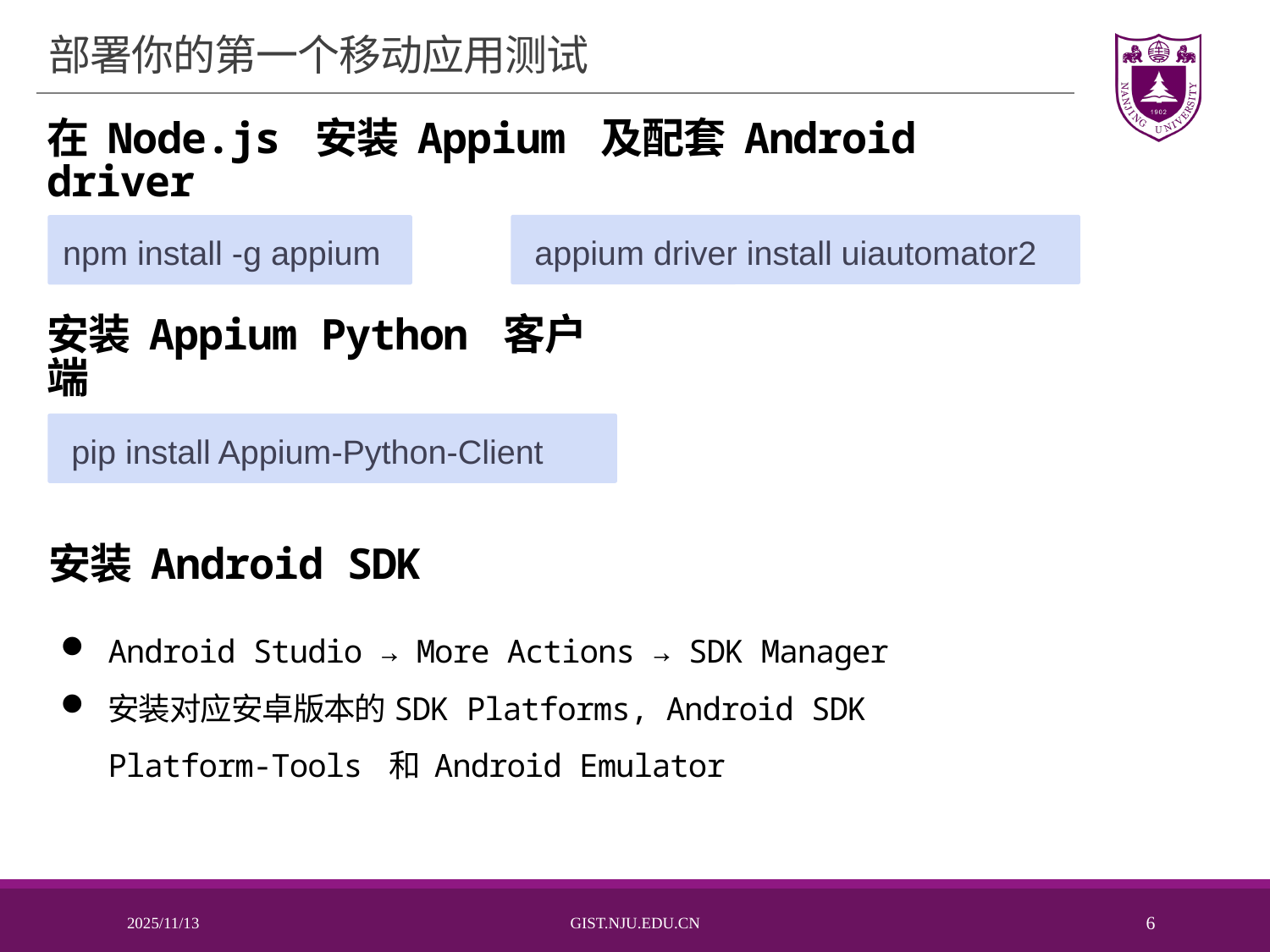

# 部署你的第一个移动应用测试
在 Node.js 安装 Appium 及配套 Android driver

appium driver install uiautomator2

npm install -g appium
安装 Appium Python 客户端

pip install Appium-Python-Client
安装 Android SDK
Android Studio → More Actions → SDK Manager
安装对应安卓版本的SDK Platforms, Android SDK Platform-Tools 和 Android Emulator

2025/11/13
Gist.nju.edu.cn
6